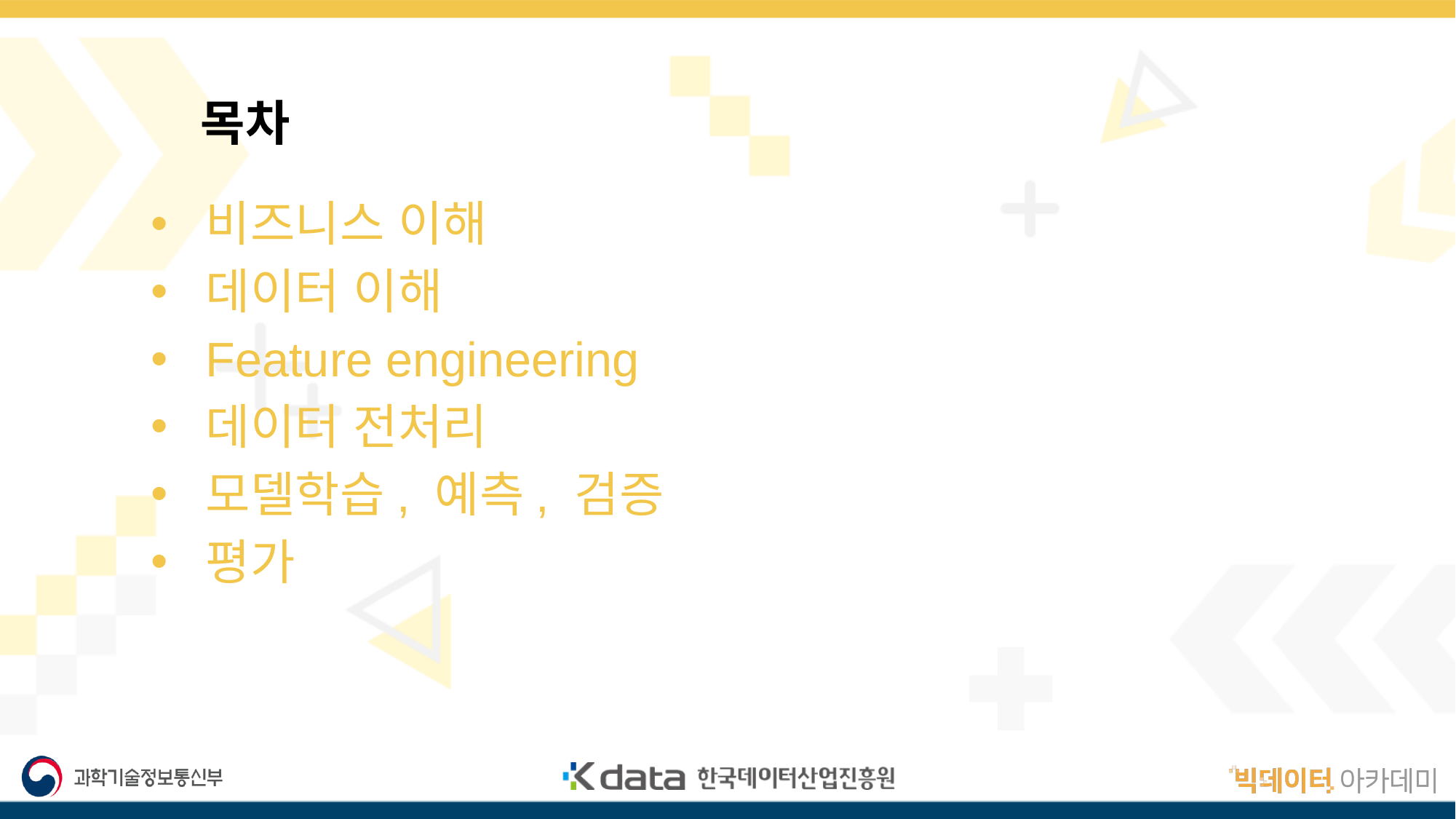

목차
비즈니스 이해
데이터 이해
Feature engineering
데이터 전처리
모델학습, 예측, 검증
평가